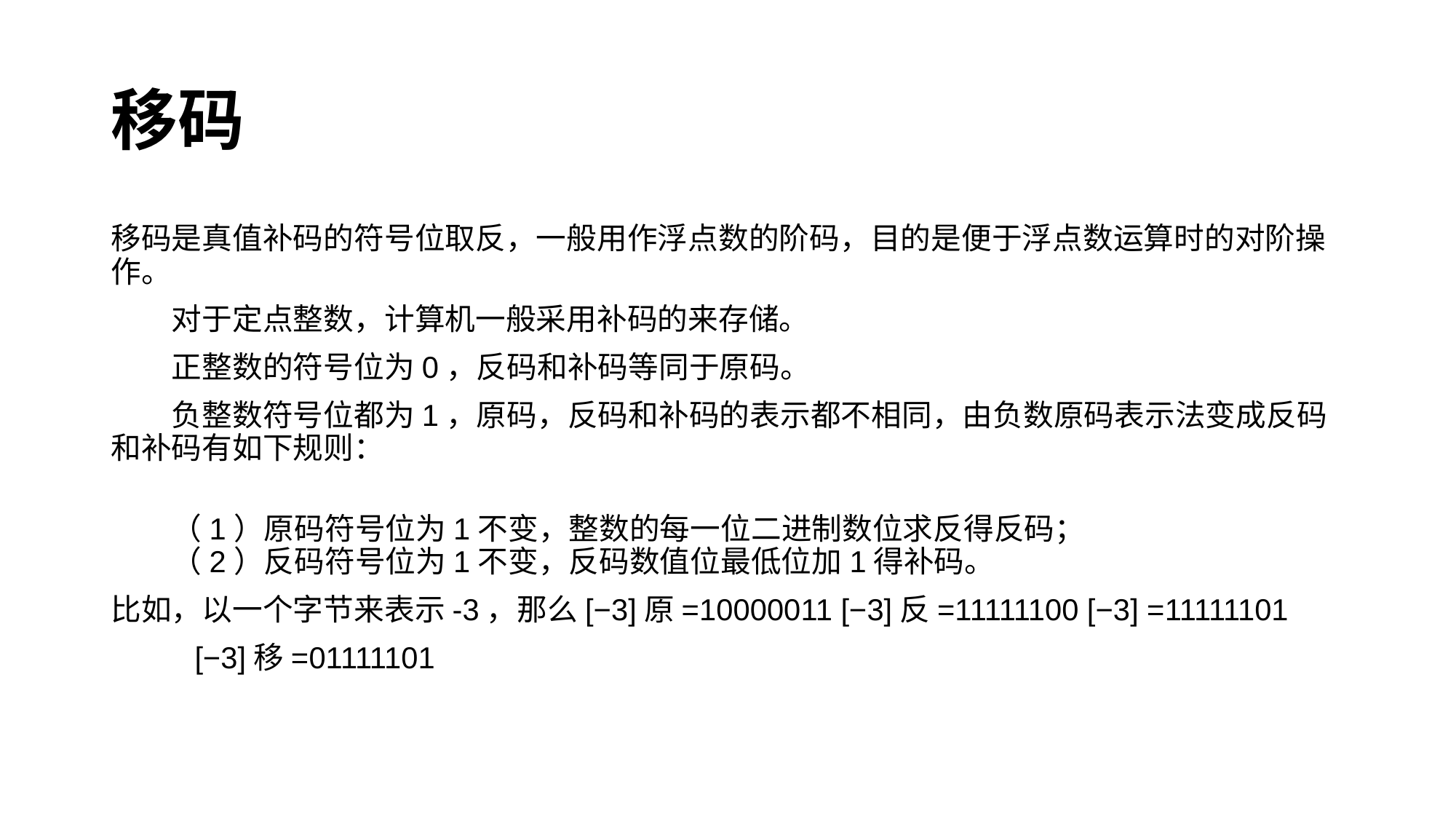

# 移码
移码是真值补码的符号位取反，一般用作浮点数的阶码，目的是便于浮点数运算时的对阶操作。
　　对于定点整数，计算机一般采用补码的来存储。
　　正整数的符号位为0，反码和补码等同于原码。
　　负整数符号位都为1，原码，反码和补码的表示都不相同，由负数原码表示法变成反码和补码有如下规则：
　　（1）原码符号位为1不变，整数的每一位二进制数位求反得反码；
　　（2）反码符号位为1不变，反码数值位最低位加1得补码。
比如，以一个字节来表示-3，那么[−3]原=10000011 [−3]反=11111100 [−3] =11111101
          [−3]移=01111101